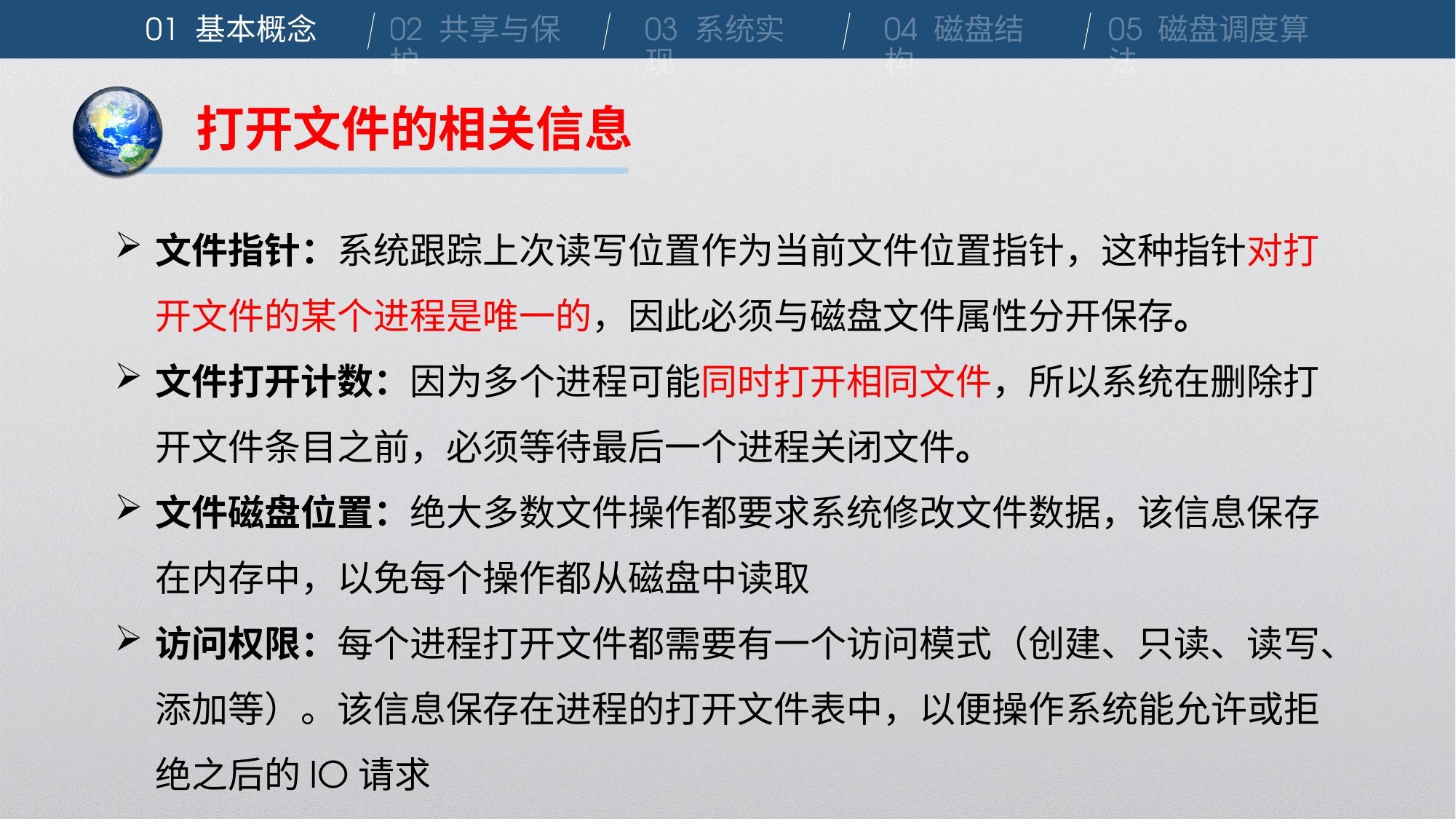

01 基本概念
02 共享与保护
03 系统实现
04 磁盘结构
05 磁盘调度算法
打开文件的相关信息
文件指针：系统跟踪上次读写位置作为当前文件位置指针，这种指针对打开文件的某个进程是唯一的，因此必须与磁盘文件属性分开保存。
文件打开计数：因为多个进程可能同时打开相同文件，所以系统在删除打开文件条目之前，必须等待最后一个进程关闭文件。
文件磁盘位置：绝大多数文件操作都要求系统修改文件数据，该信息保存在内存中，以免每个操作都从磁盘中读取
访问权限：每个进程打开文件都需要有一个访问模式（创建、只读、读写、添加等）。该信息保存在进程的打开文件表中，以便操作系统能允许或拒绝之后的IO请求